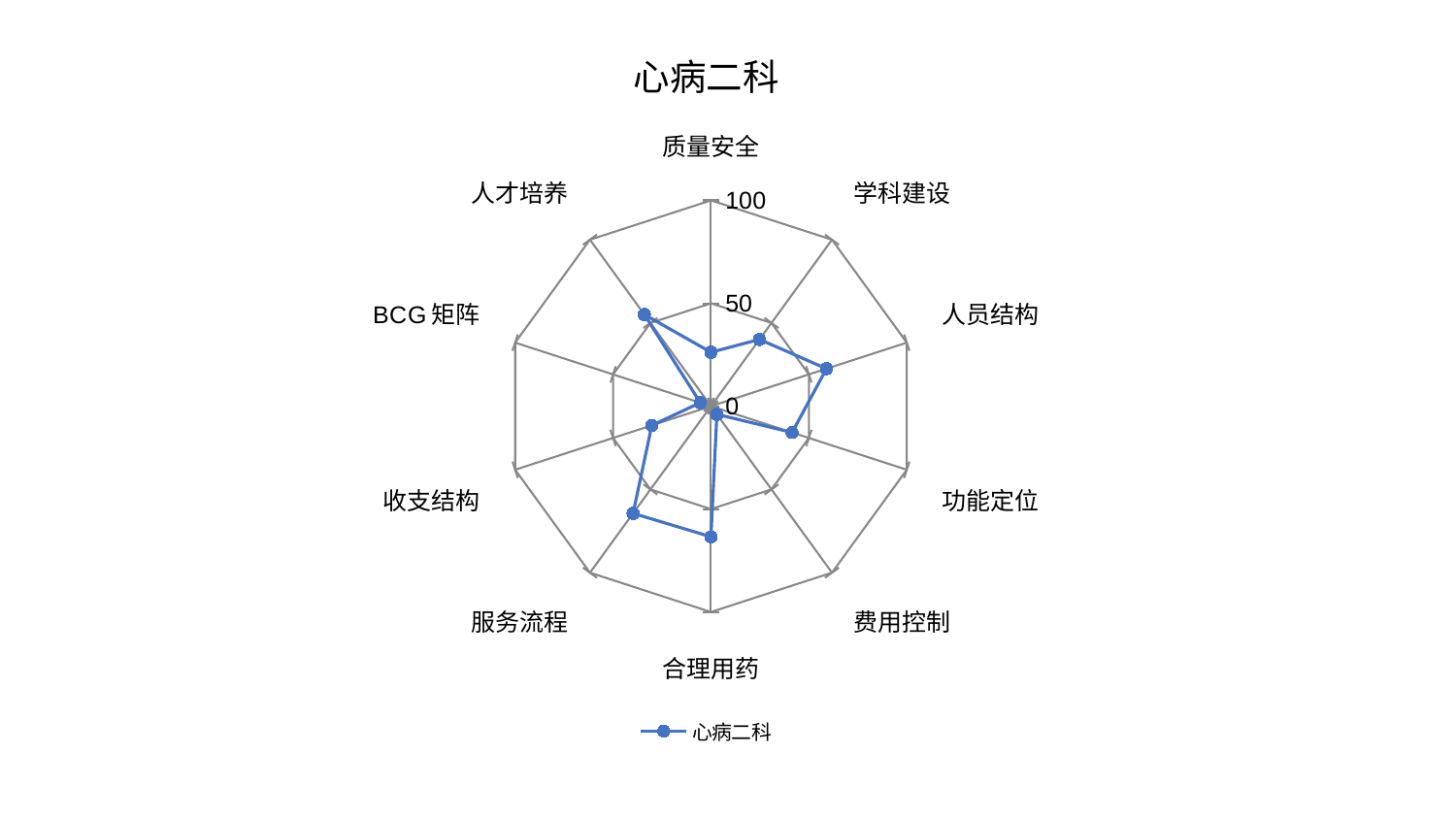

### Chart: 心病二科

| Category | 心病二科 |
|---|---|
| 质量安全 | 26.21961224485911 |
| 学科建设 | 40.10810045709657 |
| 人员结构 | 58.98533134059614 |
| 功能定位 | 41.42565339974626 |
| 费用控制 | 4.907394649528483 |
| 合理用药 | 63.4695718133193 |
| 服务流程 | 64.37899064997924 |
| 收支结构 | 30.224443598547087 |
| BCG矩阵 | 5.471501041536515 |
| 人才培养 | 55.09040465720156 |
145